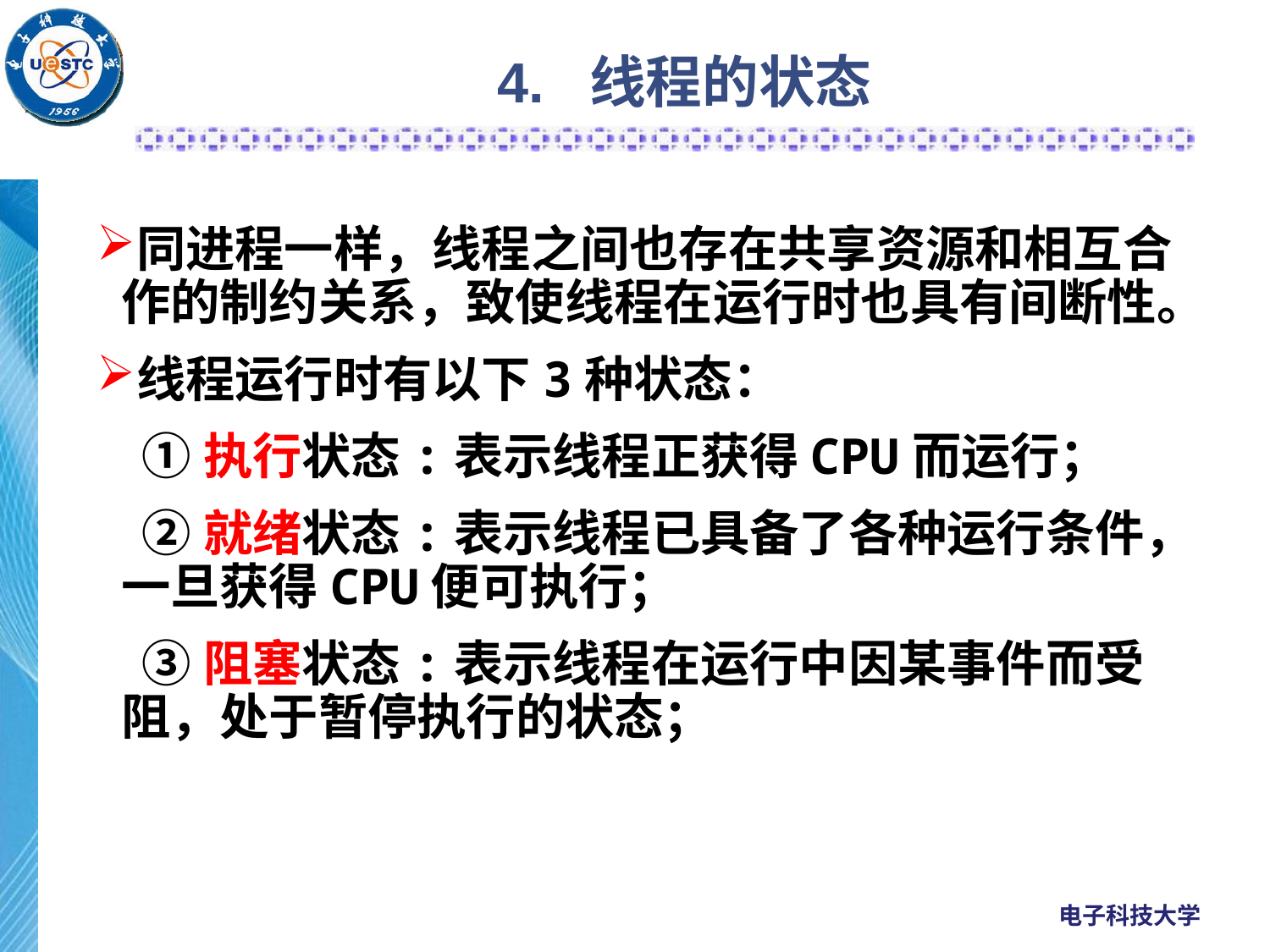

4.  线程的状态
同进程一样，线程之间也存在共享资源和相互合作的制约关系，致使线程在运行时也具有间断性。
线程运行时有以下3种状态：
    ①执行状态:表示线程正获得CPU而运行；
    ②就绪状态:表示线程已具备了各种运行条件，一旦获得CPU便可执行；
    ③阻塞状态:表示线程在运行中因某事件而受阻，处于暂停执行的状态；